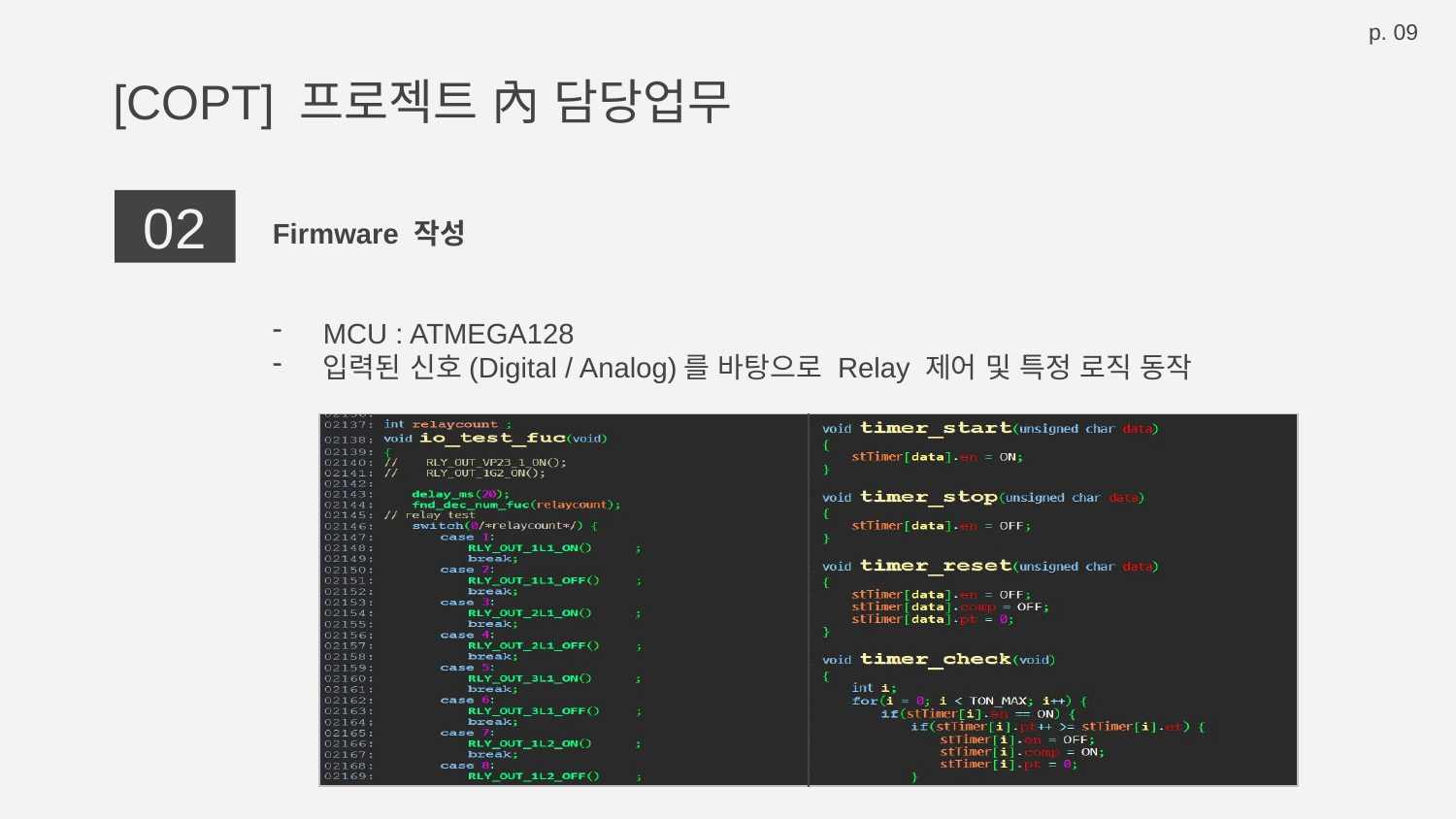

p. 09
# [COPT] 프로젝트 內 담당업무
02
Firmware 작성
MCU : ATMEGA128
입력된 신호(Digital / Analog)를 바탕으로 Relay 제어 및 특정 로직 동작
|  |  |
| --- | --- |